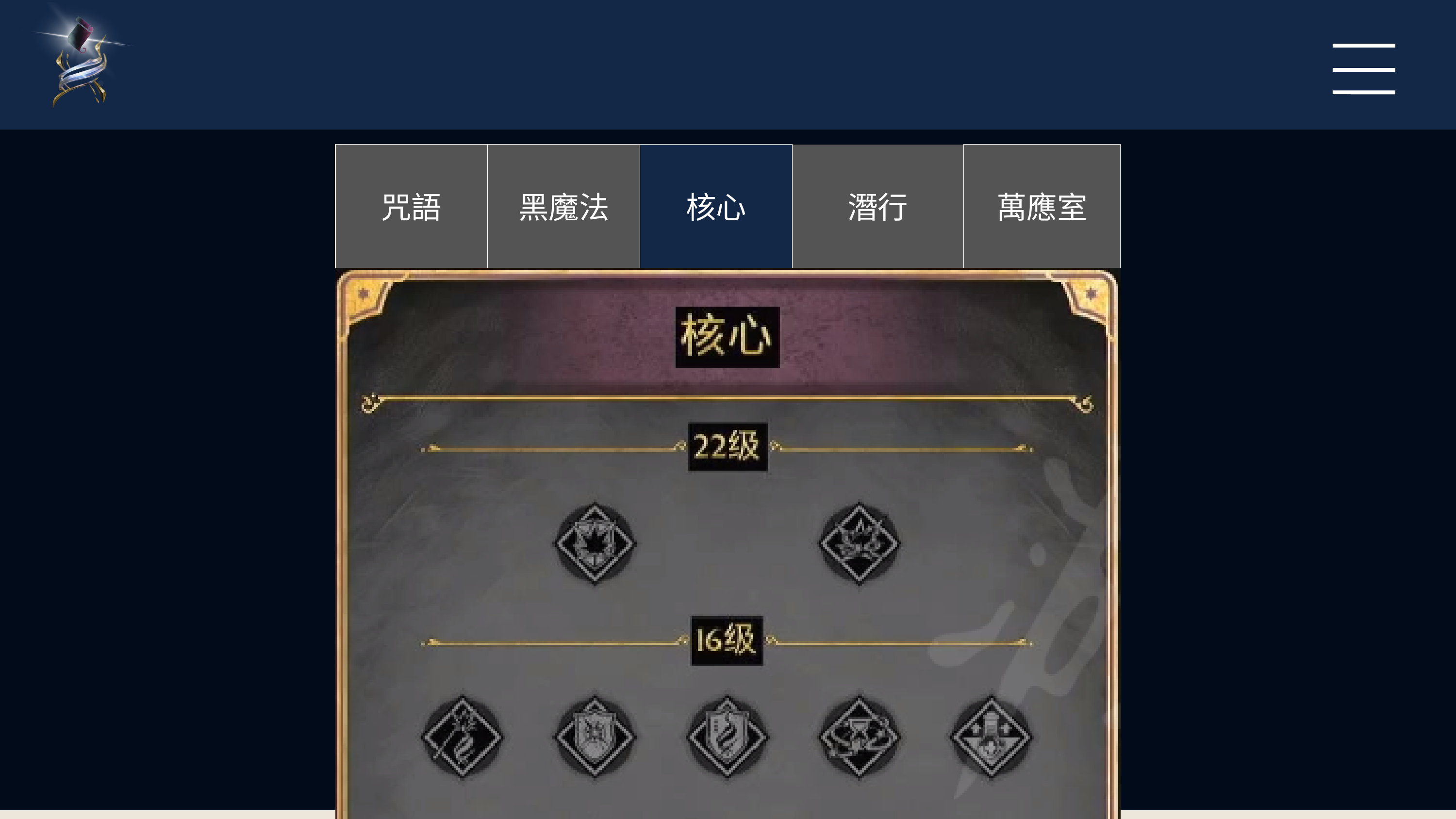

| 咒語 | 黑魔法 | 核心 | 潛行 | 萬應室 |
| --- | --- | --- | --- | --- |